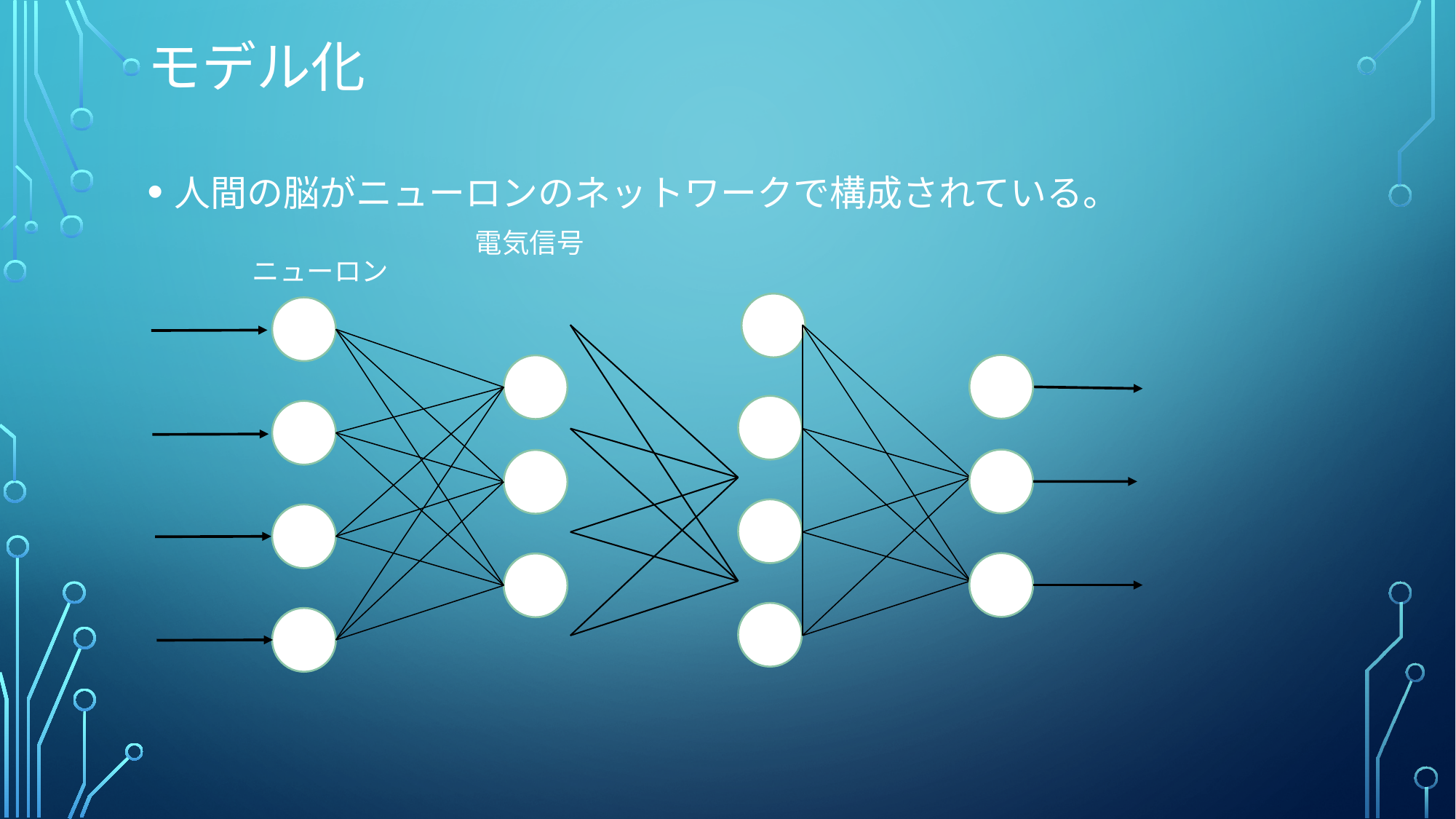

# モデル化
人間の脳がニューロンのネットワークで構成されている。
電気信号
ニューロン